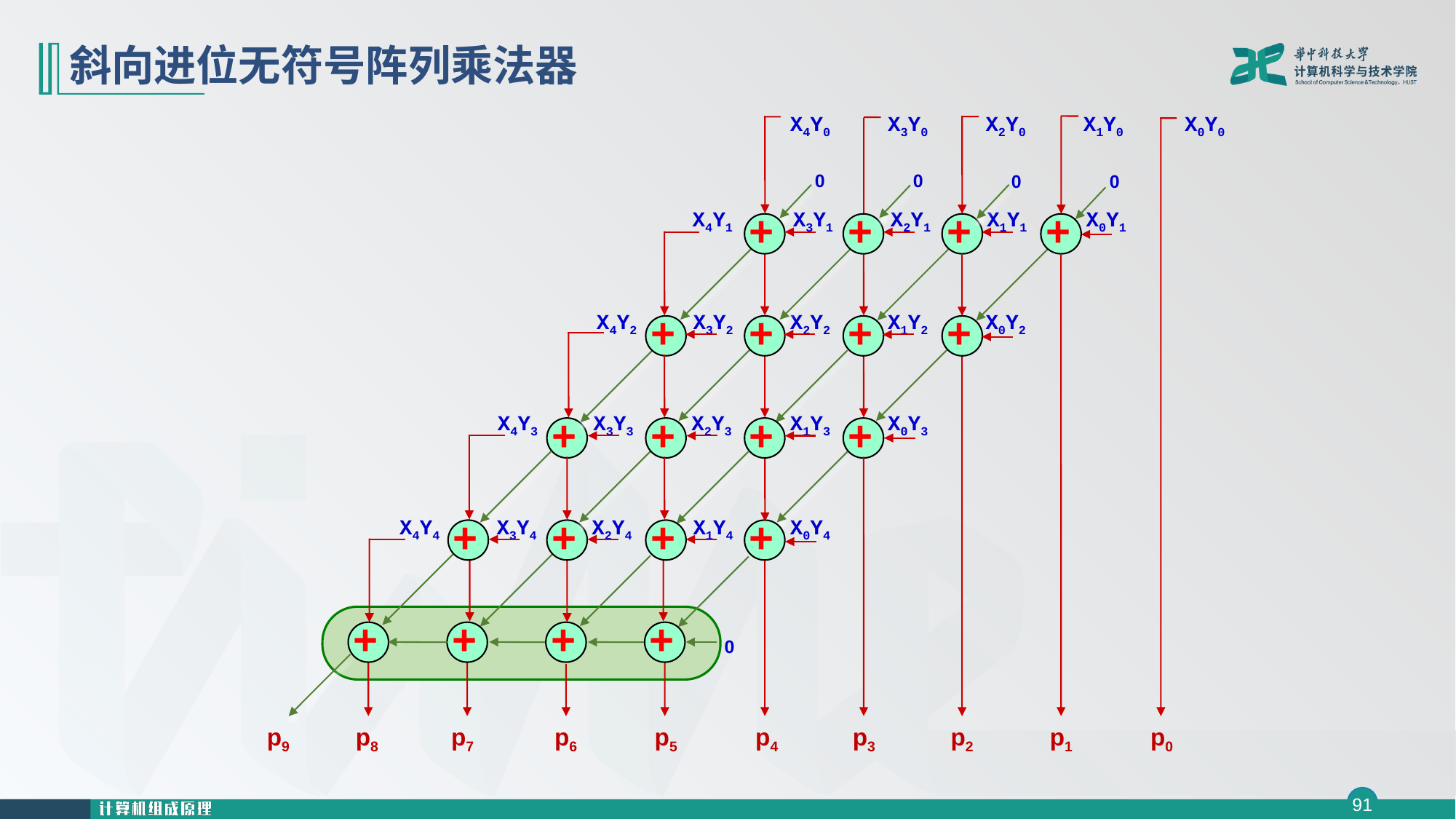

# 斜向进位无符号阵列乘法器
X4Y0
X3Y0
X2Y0
X1Y0
X0Y0

+

+

+

p4
0

+

0

+

+

 p3
+

p0
0

0

X4Y1
X3Y1
X2Y1
X1Y1
X0Y1
+

+

+

+

+

+

p5

  p1

X4Y2
X3Y2
X2Y2
X1Y2
X0Y2
+

+

+

+

  p6

  p2
X4Y3
X3Y3
X2Y3
X1Y3
X0Y3

+

+

   p7
X4Y4
X3Y4
X2Y4
X1Y4
X0Y4

+

p8

0

p9